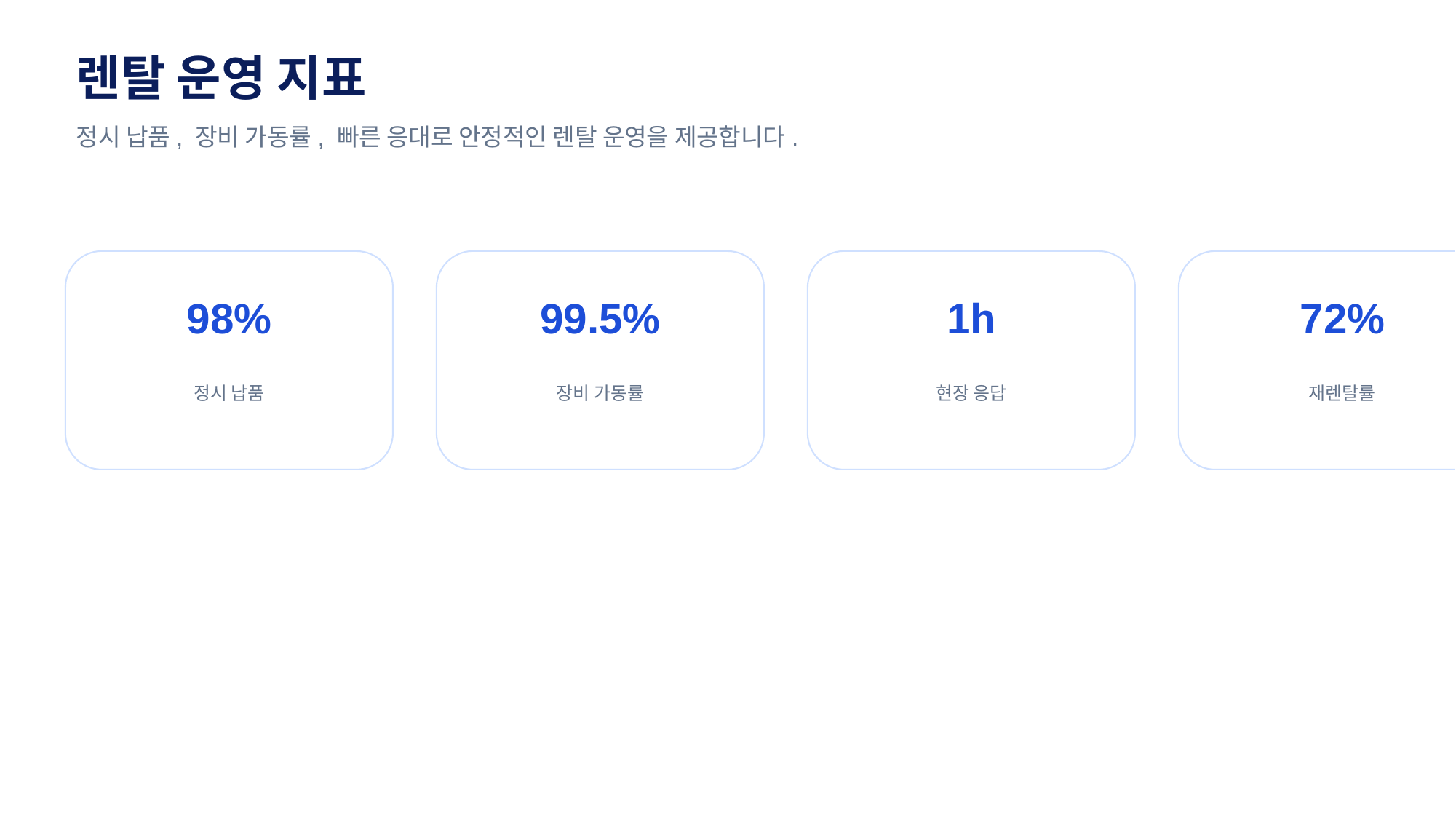

렌탈 운영 지표
정시 납품, 장비 가동률, 빠른 응대로 안정적인 렌탈 운영을 제공합니다.

98%
99.5%
1h
72%
정시 납품
장비 가동률
현장 응답
재렌탈률